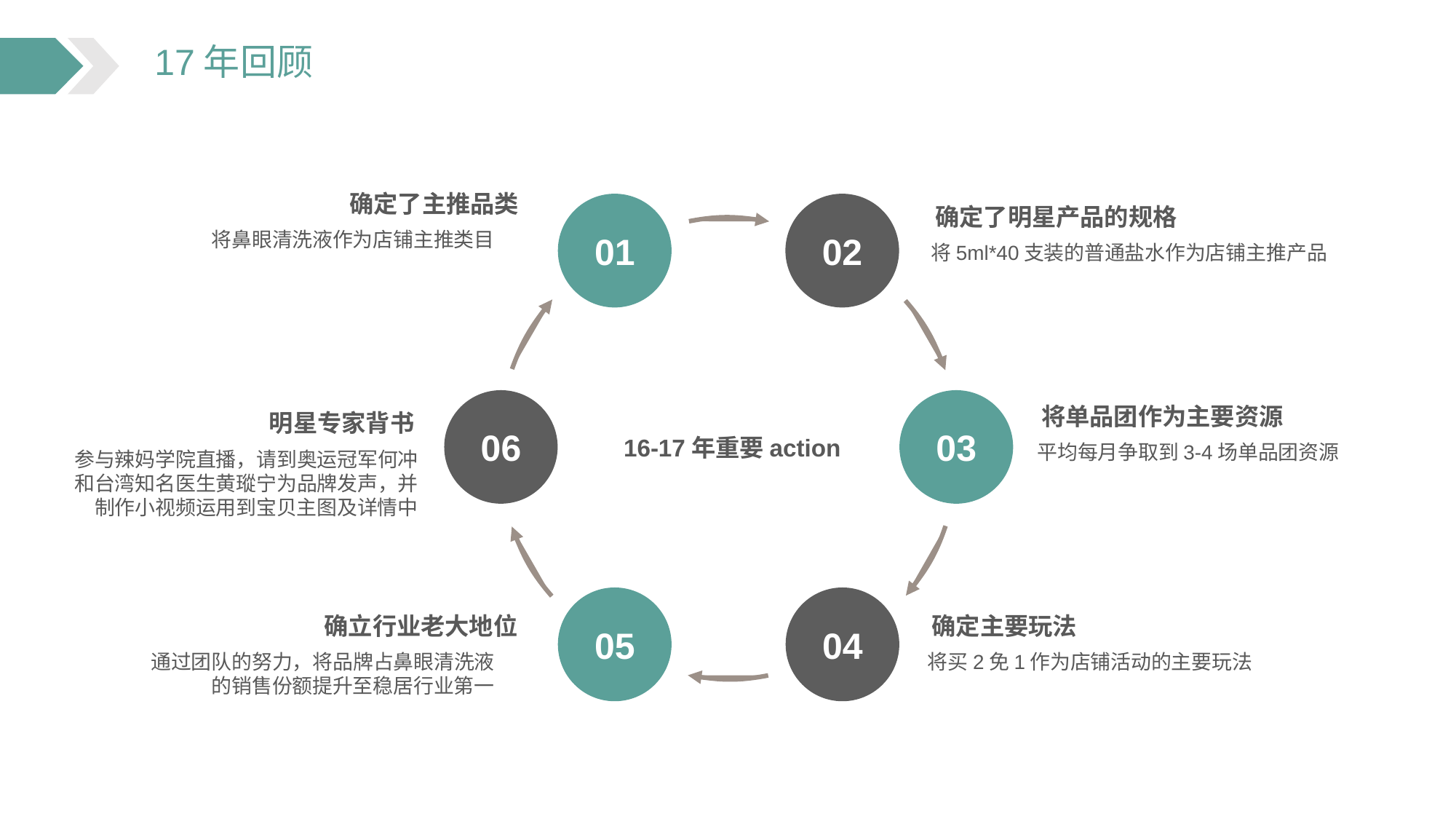

确定了主推品类
01
02
确定了明星产品的规格

将鼻眼清洗液作为店铺主推类目
将5ml*40支装的普通盐水作为店铺主推产品
16-17年重要action

06
03
将单品团作为主要资源
明星专家背书
平均每月争取到3-4场单品团资源
参与辣妈学院直播，请到奥运冠军何冲和台湾知名医生黄瑽宁为品牌发声，并制作小视频运用到宝贝主图及详情中

05
04
确立行业老大地位
确定主要玩法
通过团队的努力，将品牌占鼻眼清洗液的销售份额提升至稳居行业第一
将买2免1作为店铺活动的主要玩法